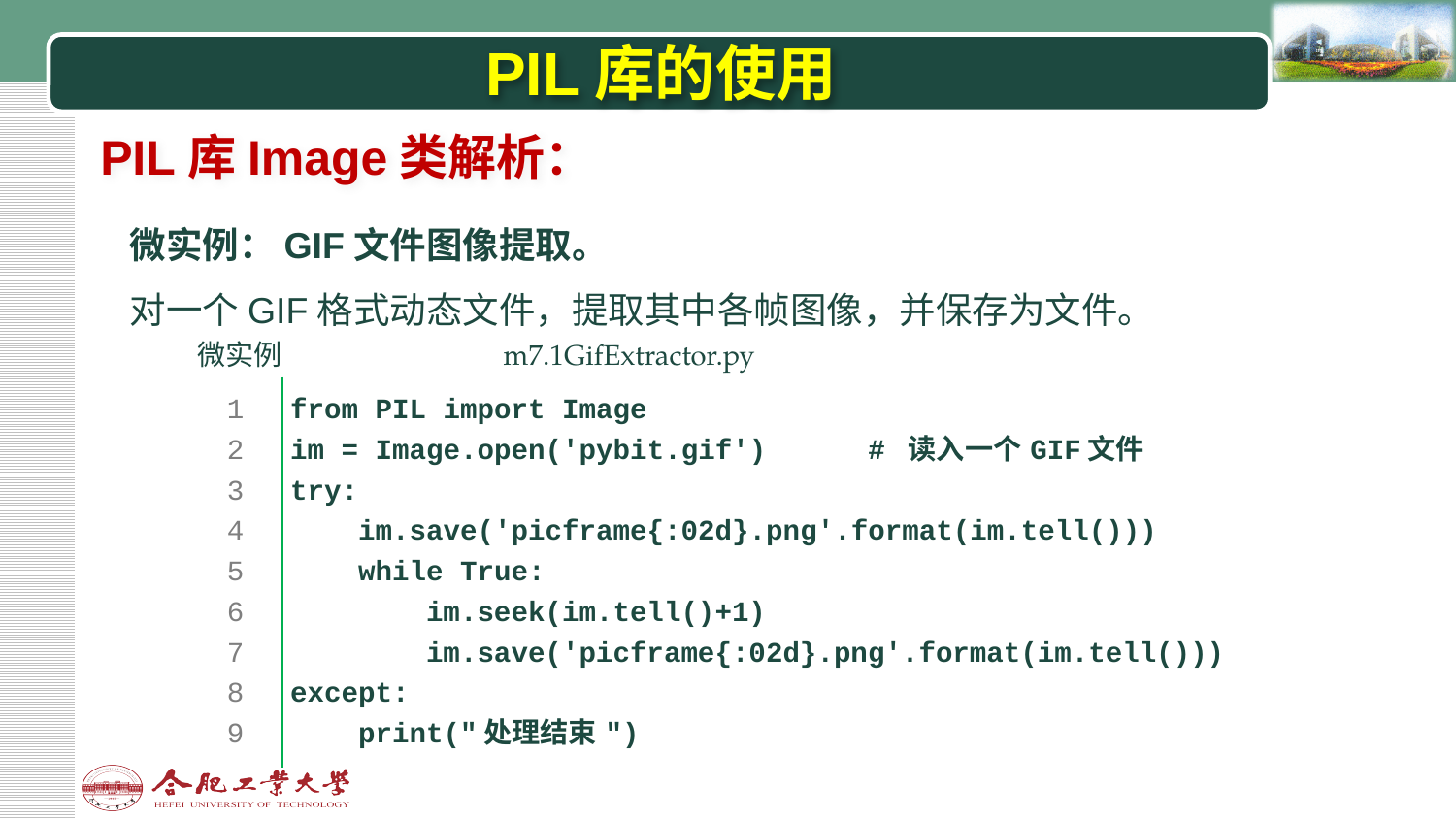

# PIL库的使用
PIL库Image类解析：
微实例：GIF文件图像提取。
对一个GIF格式动态文件，提取其中各帧图像，并保存为文件。
| 微实例 |  | m7.1GifExtractor.py |  |
| --- | --- | --- | --- |
|  |  |  |  |
| 1 2 3 4 5 6 7 8 9 | from PIL import Image im = Image.open('pybit.gif') # 读入一个GIF文件 try: im.save('picframe{:02d}.png'.format(im.tell())) while True: im.seek(im.tell()+1) im.save('picframe{:02d}.png'.format(im.tell())) except: print("处理结束") |  |  |
|  |  |  |  |